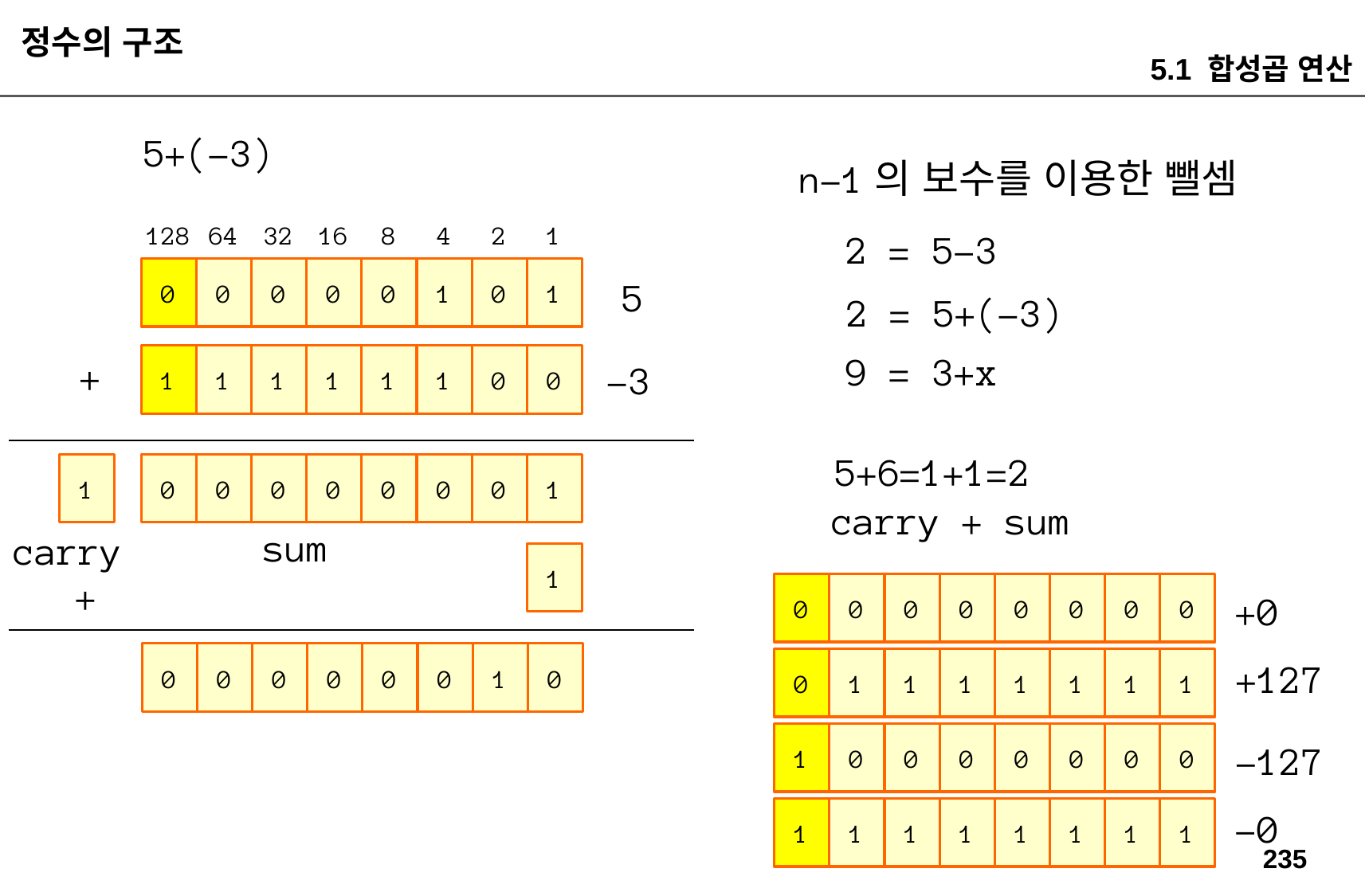

정수의 구조
5.1 합성곱 연산
5+(-3)
n-1의 보수를 이용한 뺄셈
128
64
32
16
8
4
2
1
2 = 5-3
0
0
0
0
0
1
0
1
5
2 = 5+(-3)
9 = 3+x
+
1
1
1
1
1
1
0
0
-3
5+6=1+1=2
1
0
0
0
0
0
0
0
1
carry + sum
sum
carry
1
+
0
0
0
0
0
0
0
0
+0
0
0
0
0
0
0
1
0
+127
0
1
1
1
1
1
1
1
1
0
0
0
0
0
0
0
-127
-0
1
1
1
1
1
1
1
1